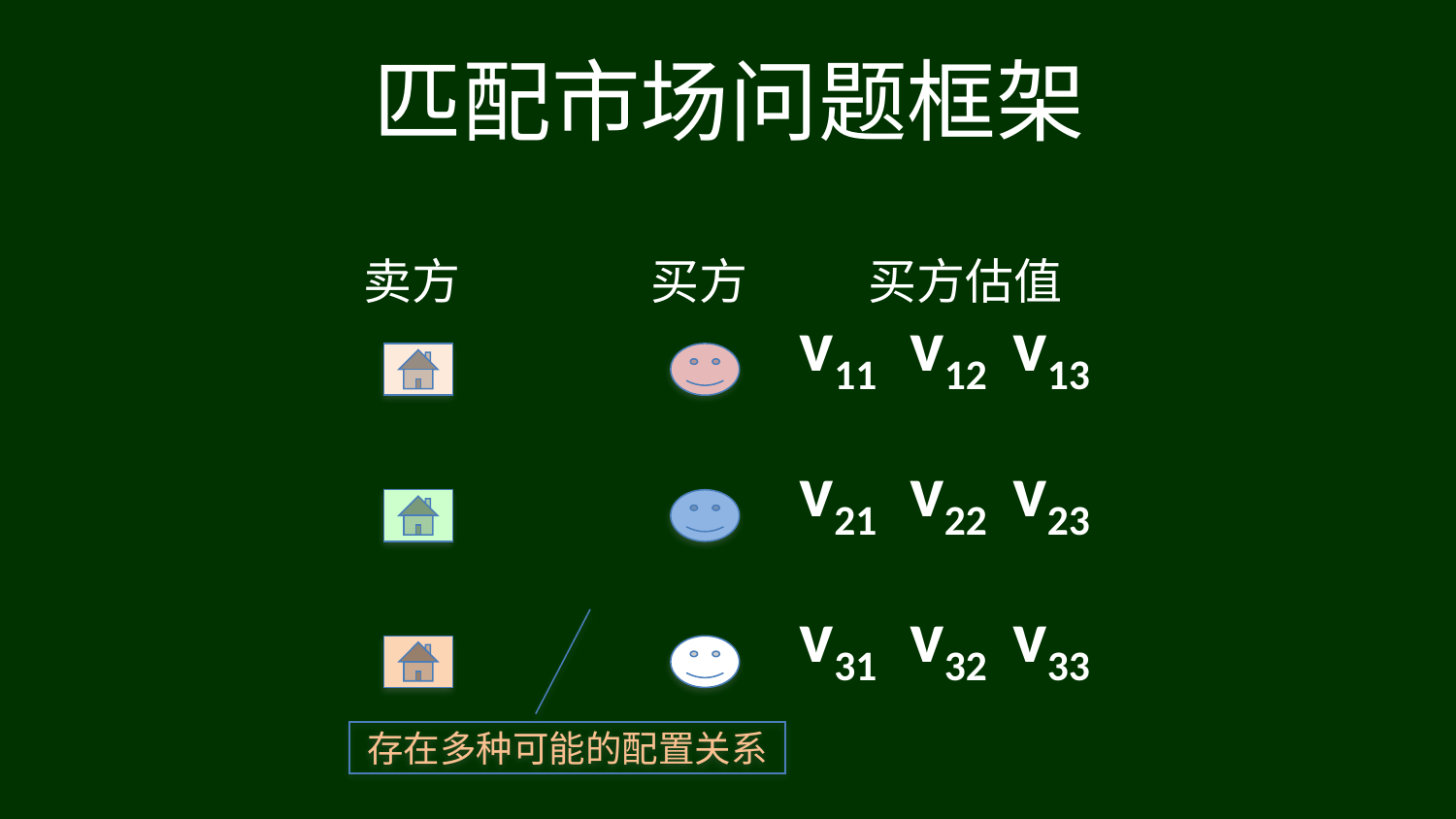

# 匹配市场问题框架
卖方
买方
买方估值
v11  v12  v13

v21  v22  v23

v31  v32  v33

存在多种可能的配置关系